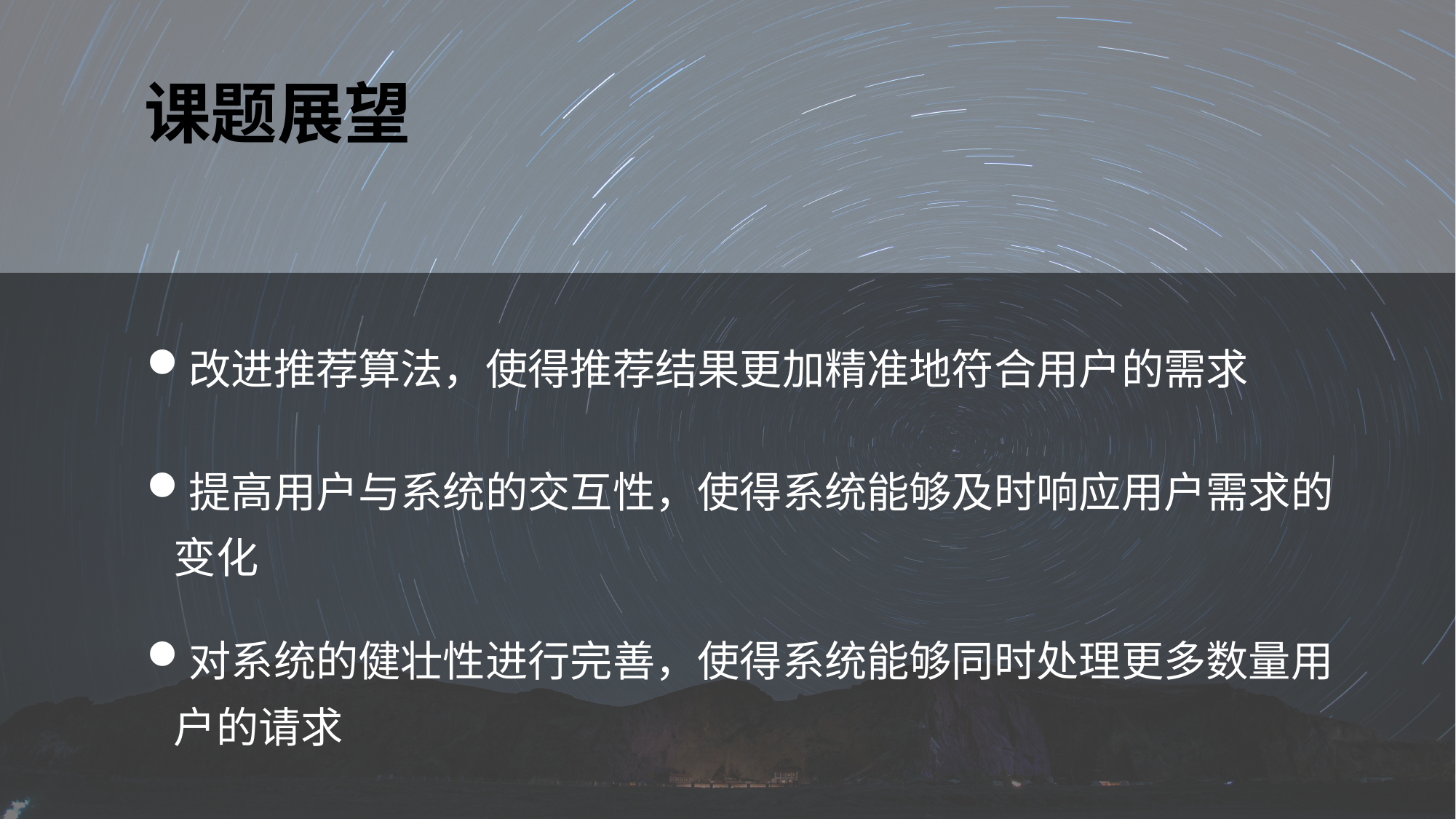

课题展望

改进推荐算法，使得推荐结果更加精准地符合用户的需求
提高用户与系统的交互性，使得系统能够及时响应用户需求的变化
对系统的健壮性进行完善，使得系统能够同时处理更多数量用户的请求